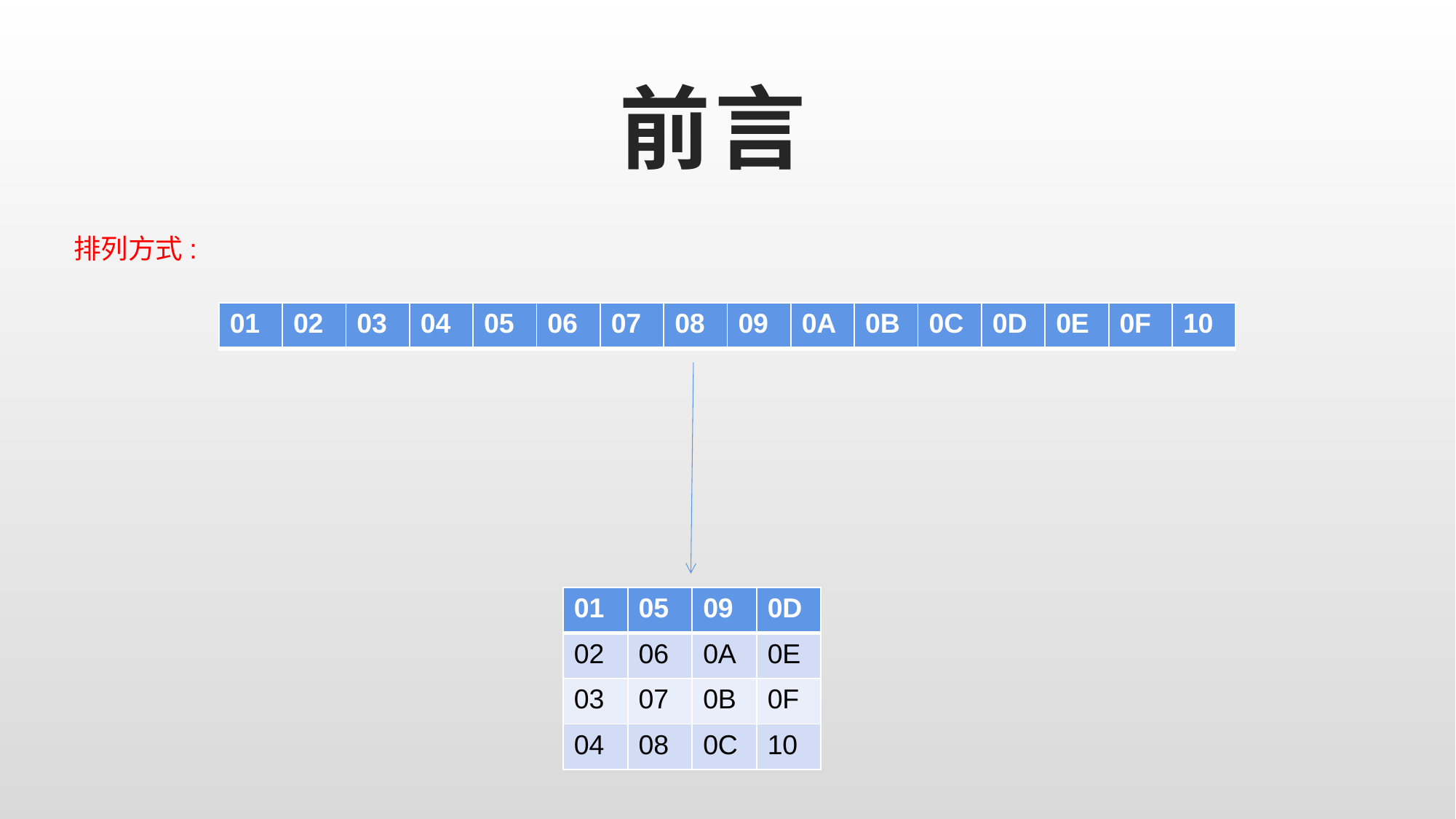

# 前言
排列方式:
| 01 | 02 | 03 | 04 | 05 | 06 | 07 | 08 | 09 | 0A | 0B | 0C | 0D | 0E | 0F | 10 |
| --- | --- | --- | --- | --- | --- | --- | --- | --- | --- | --- | --- | --- | --- | --- | --- |
| 01 | 05 | 09 | 0D |
| --- | --- | --- | --- |
| 02 | 06 | 0A | 0E |
| 03 | 07 | 0B | 0F |
| 04 | 08 | 0C | 10 |